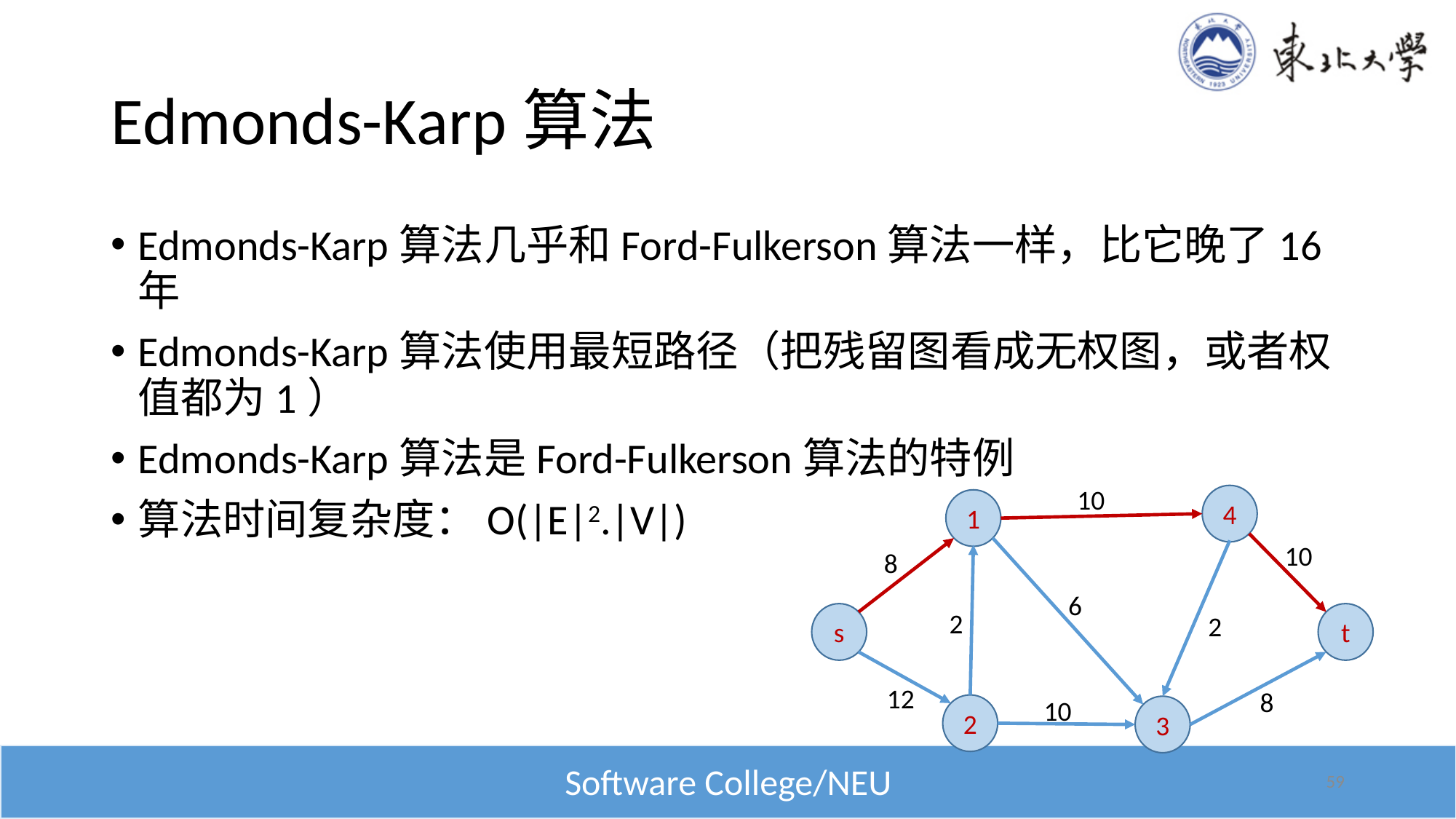

# Edmonds-Karp算法
Edmonds-Karp算法几乎和Ford-Fulkerson算法一样，比它晚了16年
Edmonds-Karp算法使用最短路径（把残留图看成无权图，或者权值都为1）
Edmonds-Karp算法是Ford-Fulkerson算法的特例
算法时间复杂度：O(|E|2.|V|)

10
4
1
10
8
6
2
t
s
2
12
8
10
2
3